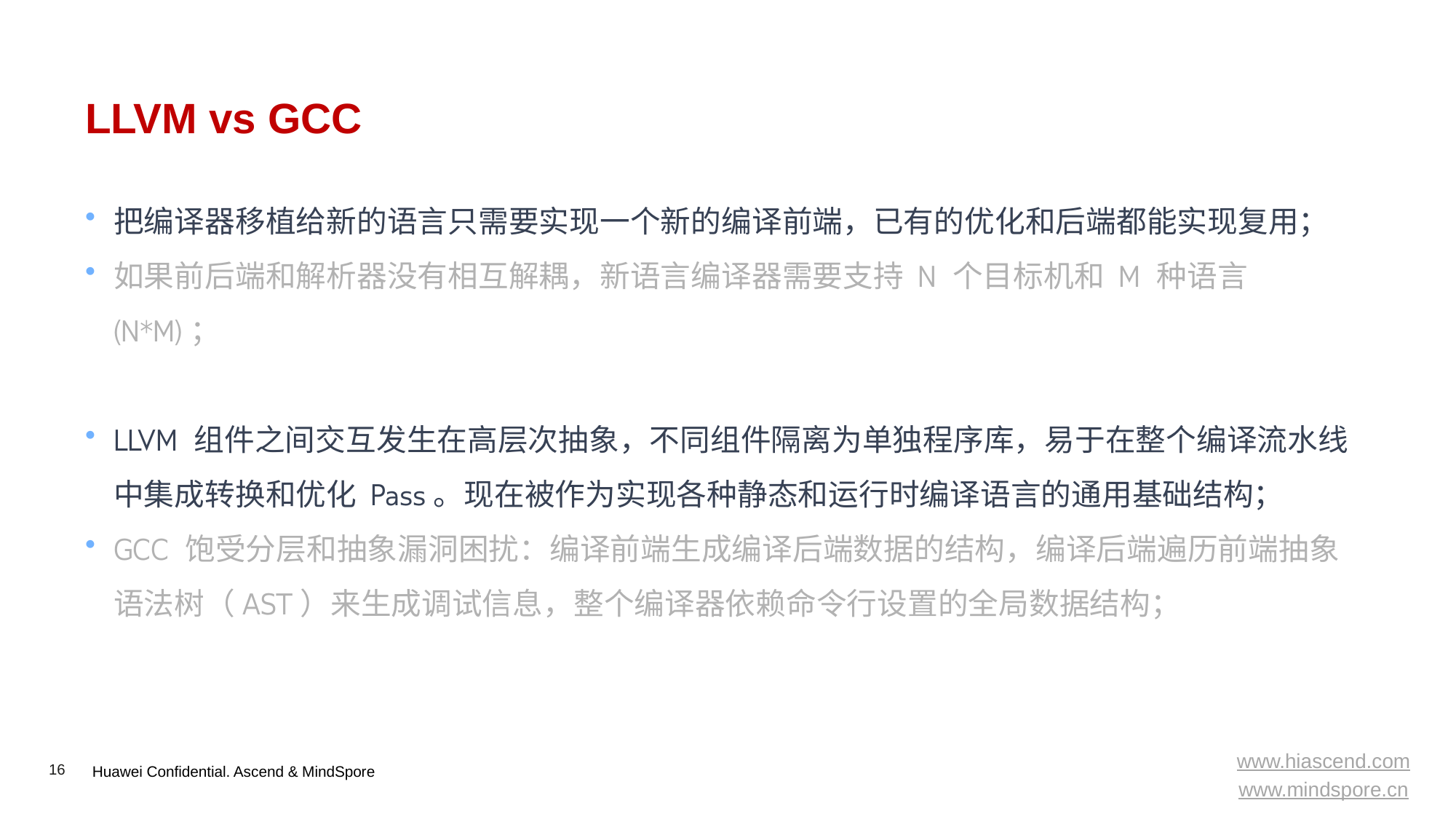

# LLVM vs GCC
把编译器移植给新的语言只需要实现一个新的编译前端，已有的优化和后端都能实现复用；
如果前后端和解析器没有相互解耦，新语言编译器需要支持 N 个目标机和 M 种语言(N*M)；

LLVM 组件之间交互发生在高层次抽象，不同组件隔离为单独程序库，易于在整个编译流水线中集成转换和优化 Pass。现在被作为实现各种静态和运行时编译语言的通用基础结构；
GCC 饱受分层和抽象漏洞困扰：编译前端生成编译后端数据的结构，编译后端遍历前端抽象语法树（AST）来生成调试信息，整个编译器依赖命令行设置的全局数据结构；